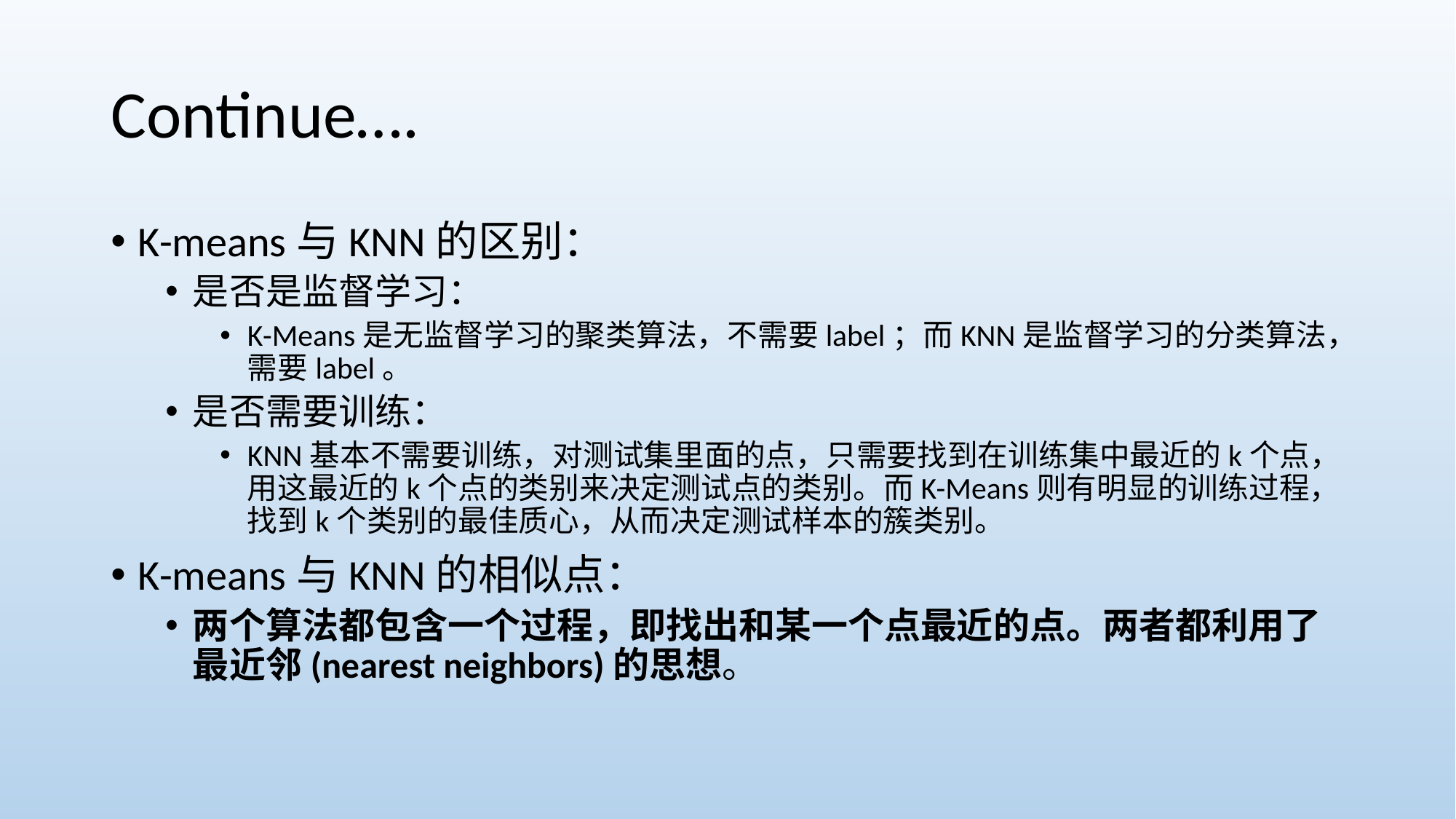

# Continue….
K-means与KNN的区别：
是否是监督学习：
K-Means是无监督学习的聚类算法，不需要label；而KNN是监督学习的分类算法，需要label。
是否需要训练：
KNN基本不需要训练，对测试集里面的点，只需要找到在训练集中最近的k个点，用这最近的k个点的类别来决定测试点的类别。而K-Means则有明显的训练过程，找到k个类别的最佳质心，从而决定测试样本的簇类别。
K-means与KNN的相似点：
两个算法都包含一个过程，即找出和某一个点最近的点。两者都利用了最近邻(nearest neighbors)的思想。